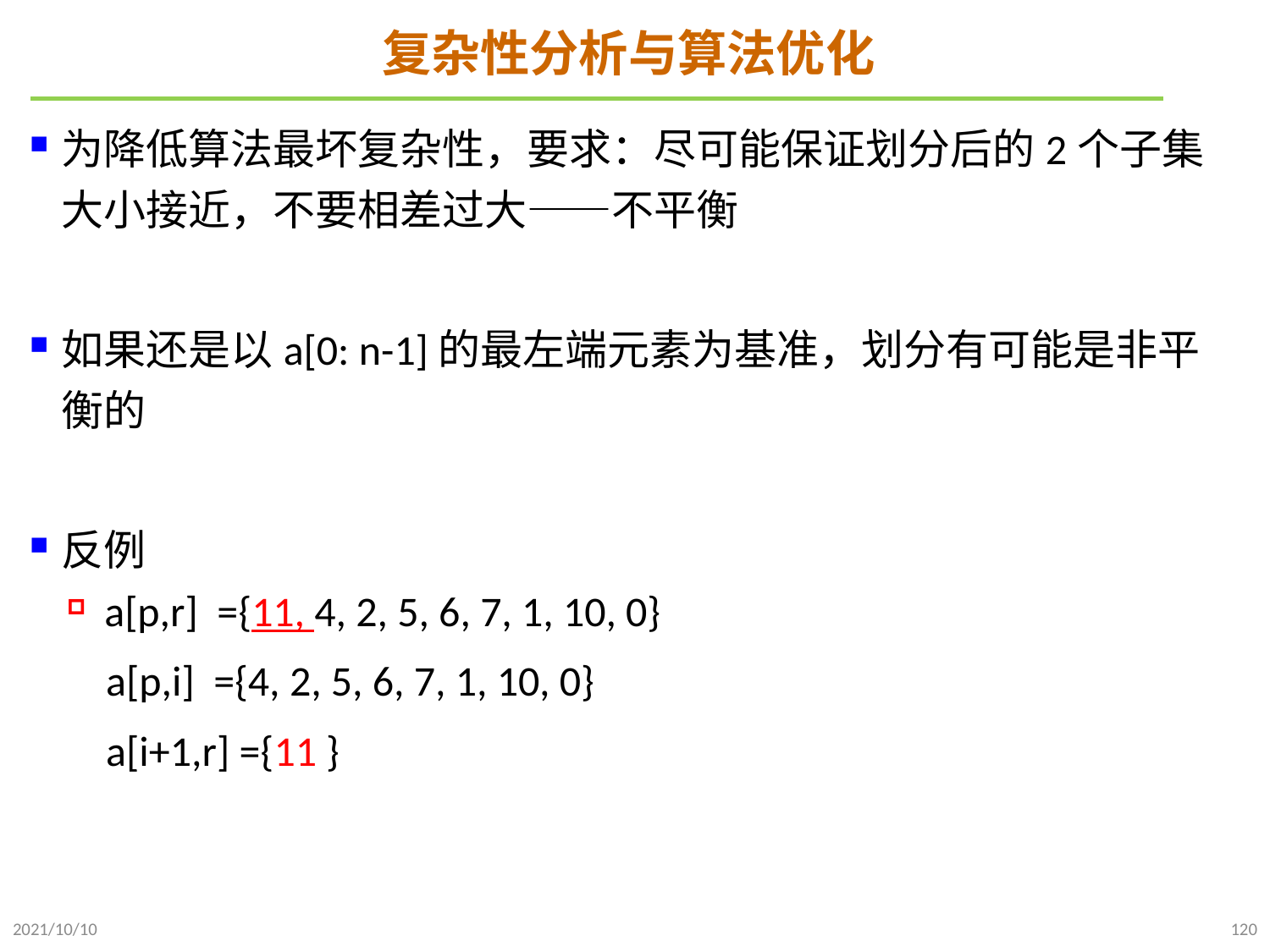

# 复杂性分析与算法优化
为降低算法最坏复杂性，要求：尽可能保证划分后的2个子集大小接近，不要相差过大——不平衡

如果还是以a[0: n-1]的最左端元素为基准，划分有可能是非平衡的

反例
a[p,r]  ={11, 4, 2, 5, 6, 7, 1, 10, 0}
        a[p,i]  ={4, 2, 5, 6, 7, 1, 10, 0}
        a[i+1,r] ={11 }

2021/10/10
120